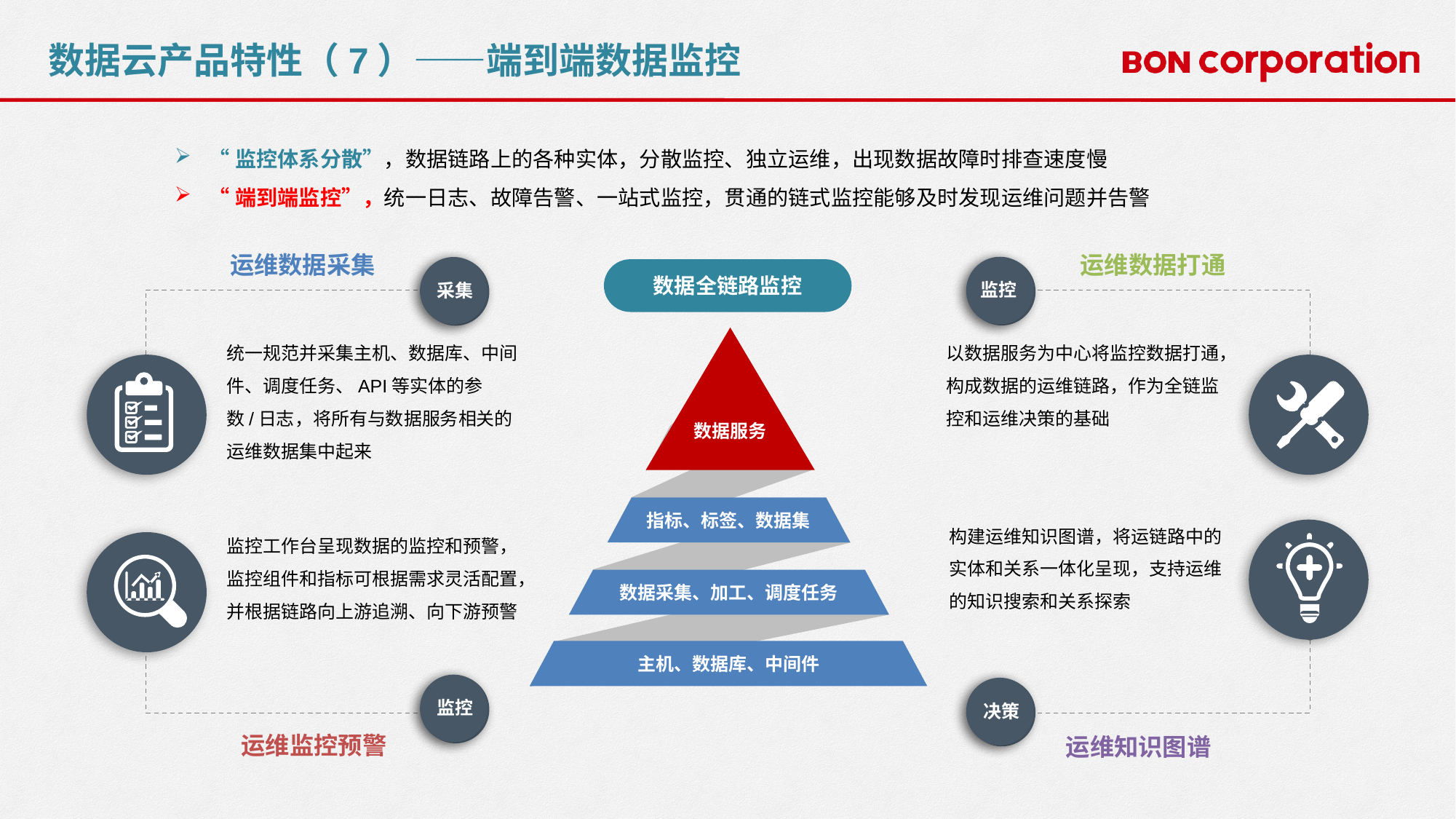

数据云产品特性（7）——端到端数据监控

“监控体系分散”，数据链路上的各种实体，分散监控、独立运维，出现数据故障时排查速度慢
“端到端监控”，统一日志、故障告警、一站式监控，贯通的链式监控能够及时发现运维问题并告警
运维数据采集
运维数据打通

监控

采集
数据全链路监控

统一规范并采集主机、数据库、中间件、调度任务、API等实体的参数/日志，将所有与数据服务相关的运维数据集中起来

数据服务

指标、标签、数据集

数据采集、加工、调度任务

主机、数据库、中间件
以数据服务为中心将监控数据打通，构成数据的运维链路，作为全链监控和运维决策的基础

构建运维知识图谱，将运链路中的实体和关系一体化呈现，支持运维的知识搜索和关系探索

监控工作台呈现数据的监控和预警，监控组件和指标可根据需求灵活配置，并根据链路向上游追溯、向下游预警

监控

决策
运维监控预警
运维知识图谱